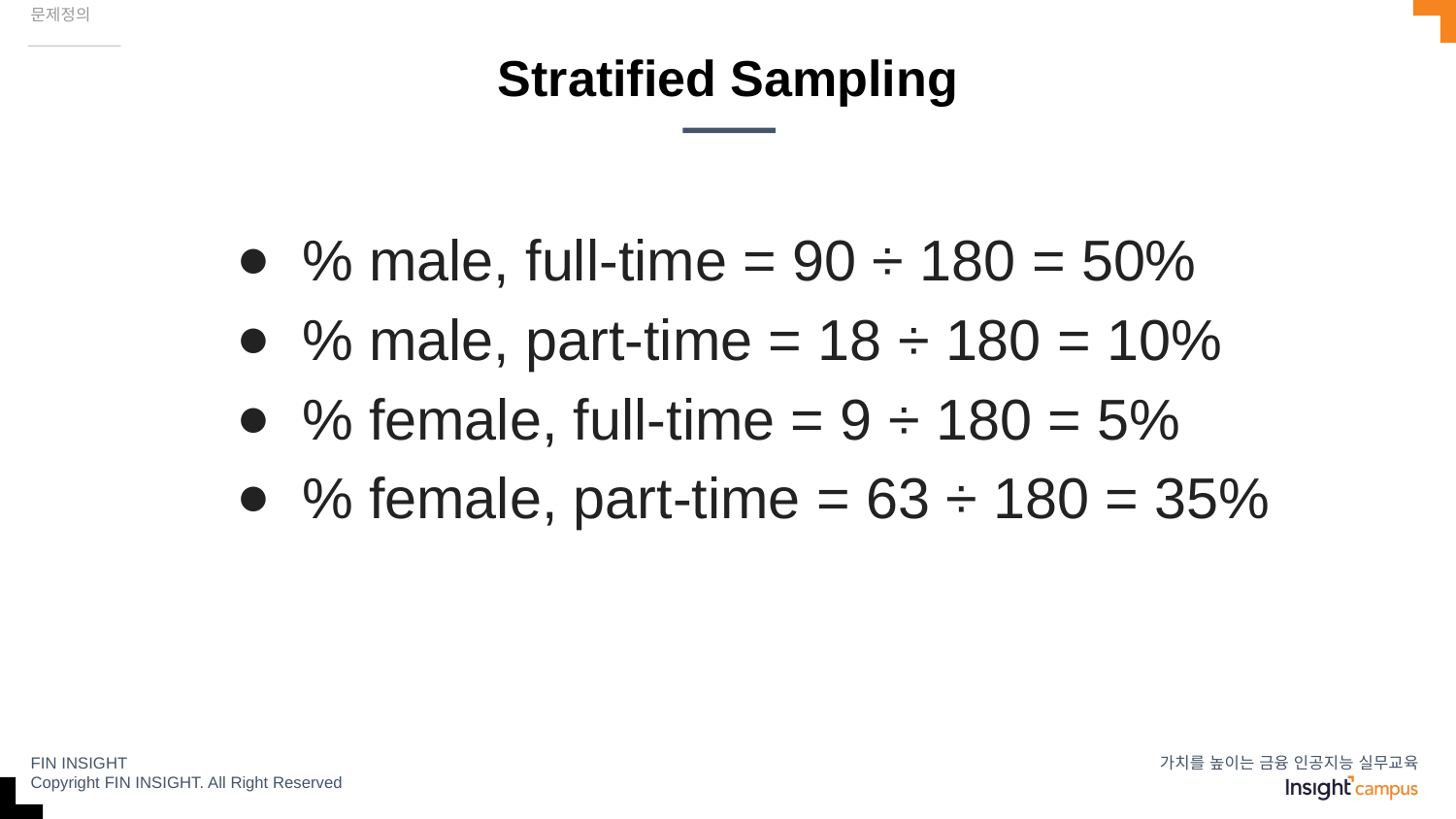

문제정의
# Stratified Sampling
% male, full-time = 90 ÷ 180 = 50%
% male, part-time = 18 ÷ 180 = 10%
% female, full-time = 9 ÷ 180 = 5%
% female, part-time = 63 ÷ 180 = 35%